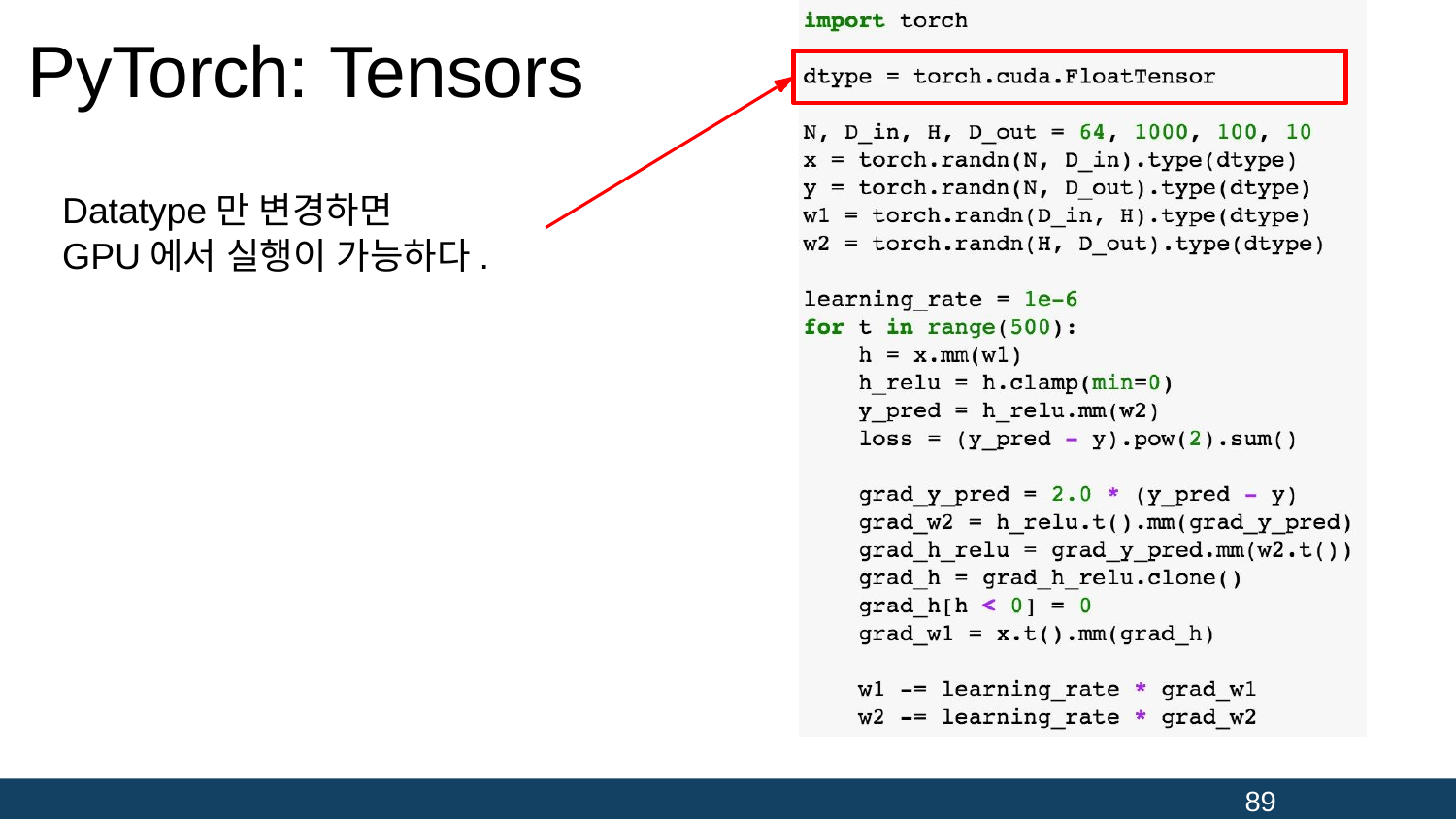

PyTorch: Tensors

Datatype만 변경하면
GPU에서 실행이 가능하다.